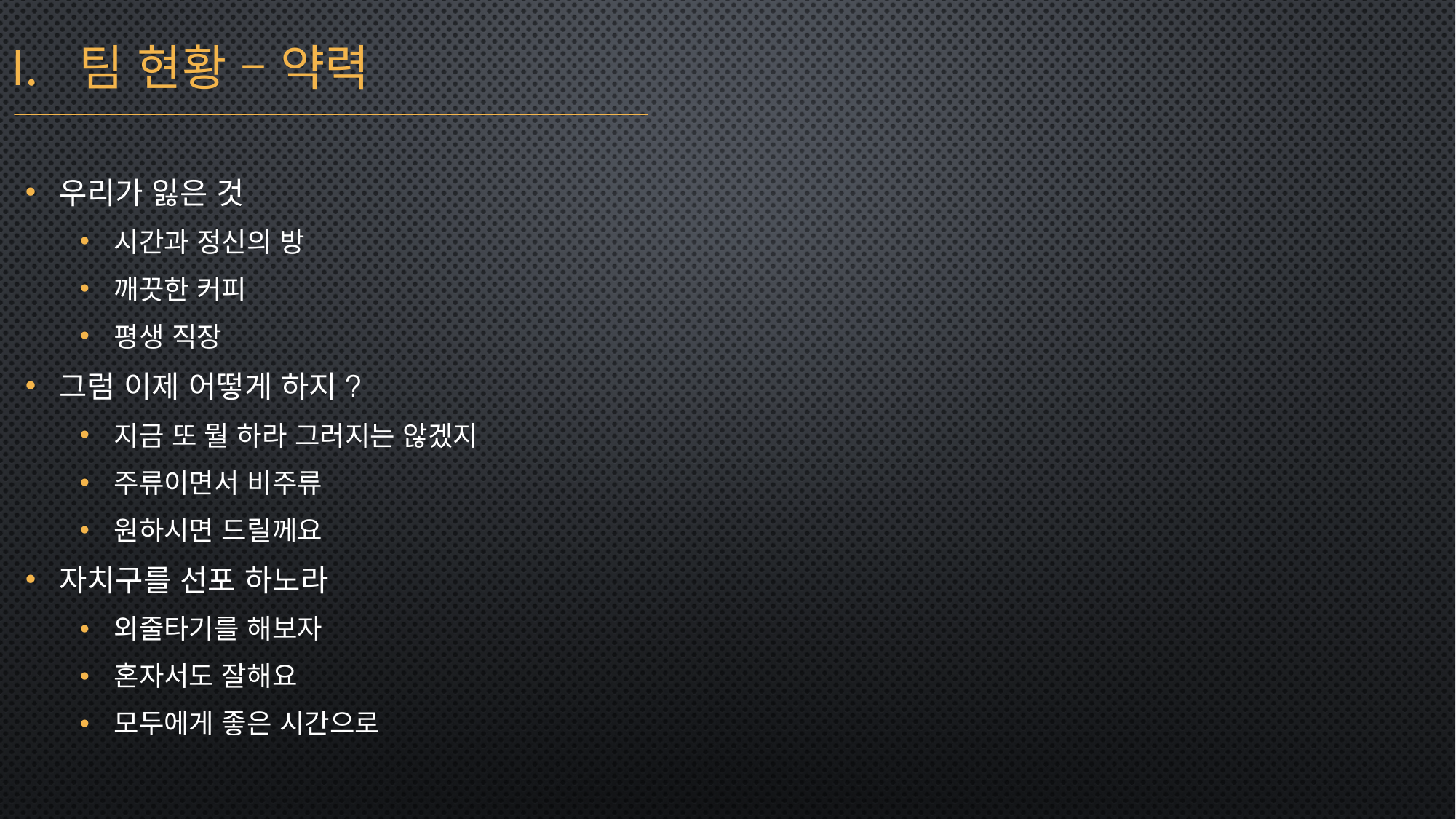

팀 현황 – 약력
우리가 잃은 것
시간과 정신의 방
깨끗한 커피
평생 직장
그럼 이제 어떻게 하지?
지금 또 뭘 하라 그러지는 않겠지
주류이면서 비주류
원하시면 드릴께요
자치구를 선포 하노라
외줄타기를 해보자
혼자서도 잘해요
모두에게 좋은 시간으로